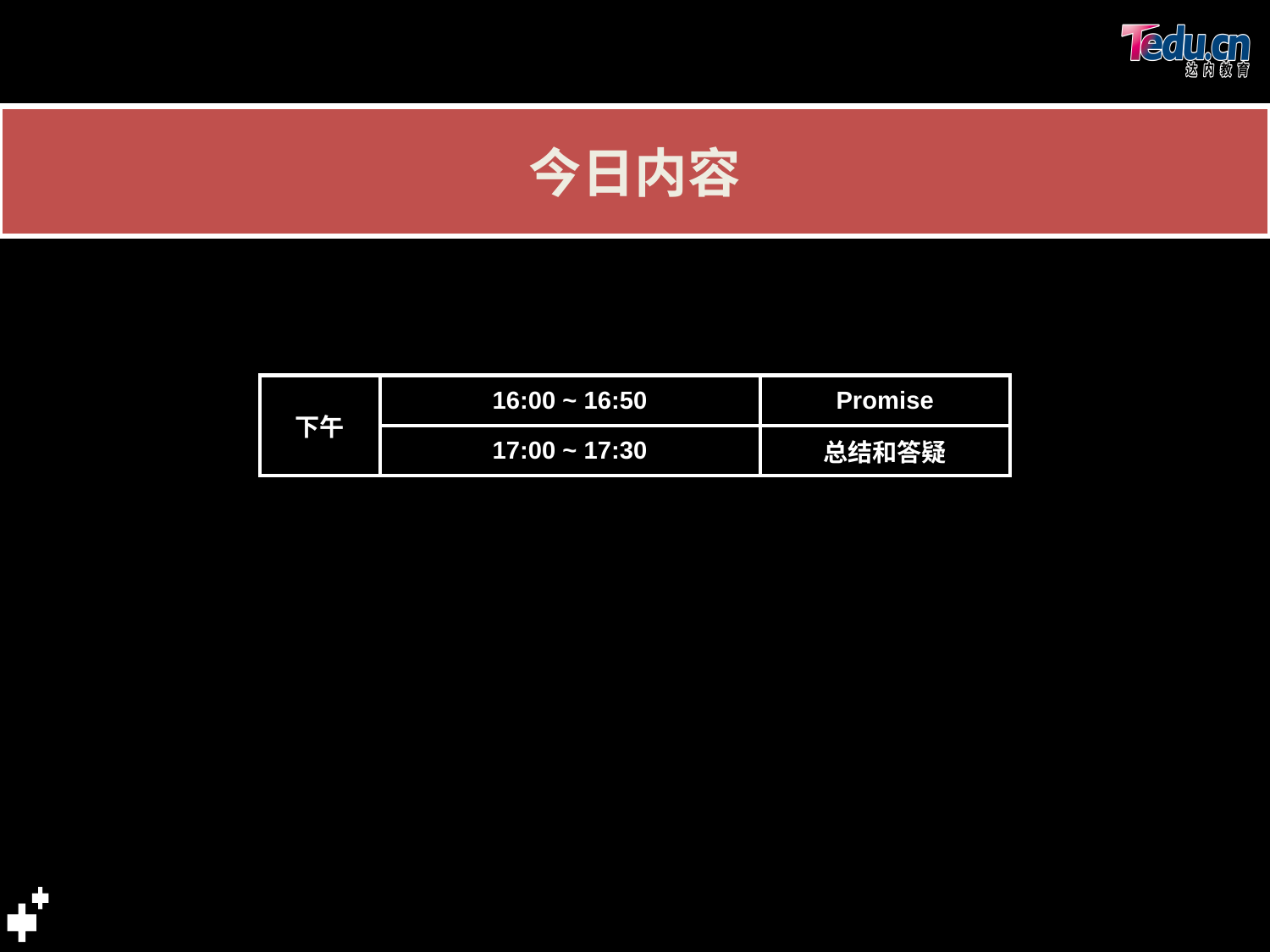

| 下午 | 16:00 ~ 16:50 | Promise |
| --- | --- | --- |
|  | 17:00 ~ 17:30 | 总结和答疑 |